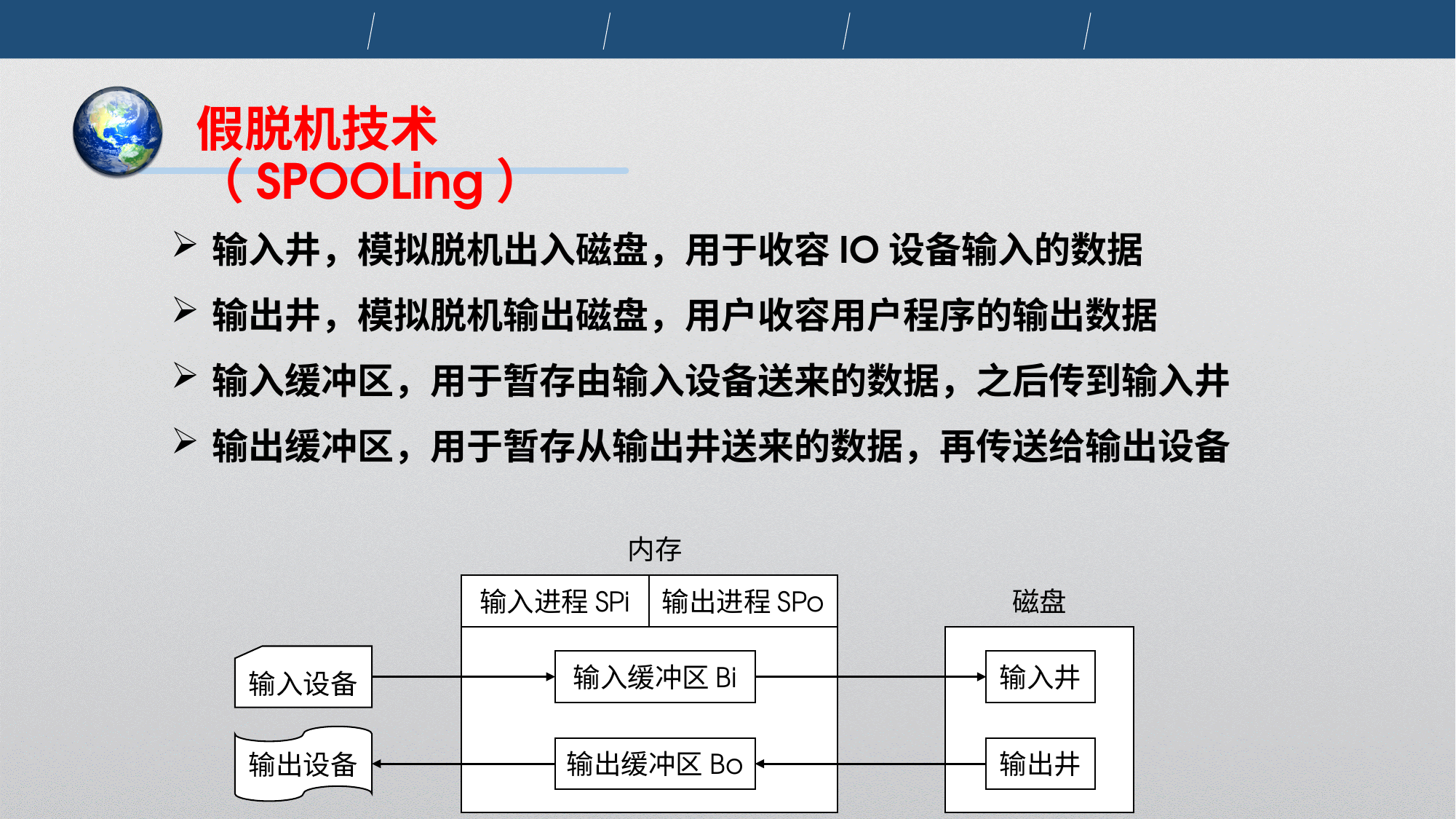

假脱机技术（SPOOLing）
输入井，模拟脱机出入磁盘，用于收容IO设备输入的数据
输出井，模拟脱机输出磁盘，用户收容用户程序的输出数据
输入缓冲区，用于暂存由输入设备送来的数据，之后传到输入井
输出缓冲区，用于暂存从输出井送来的数据，再传送给输出设备
内存
输入进程SPi
输出进程SPo
磁盘

输入设备
输入缓冲区Bi
输入井
输出设备
输出缓冲区Bo
输出井